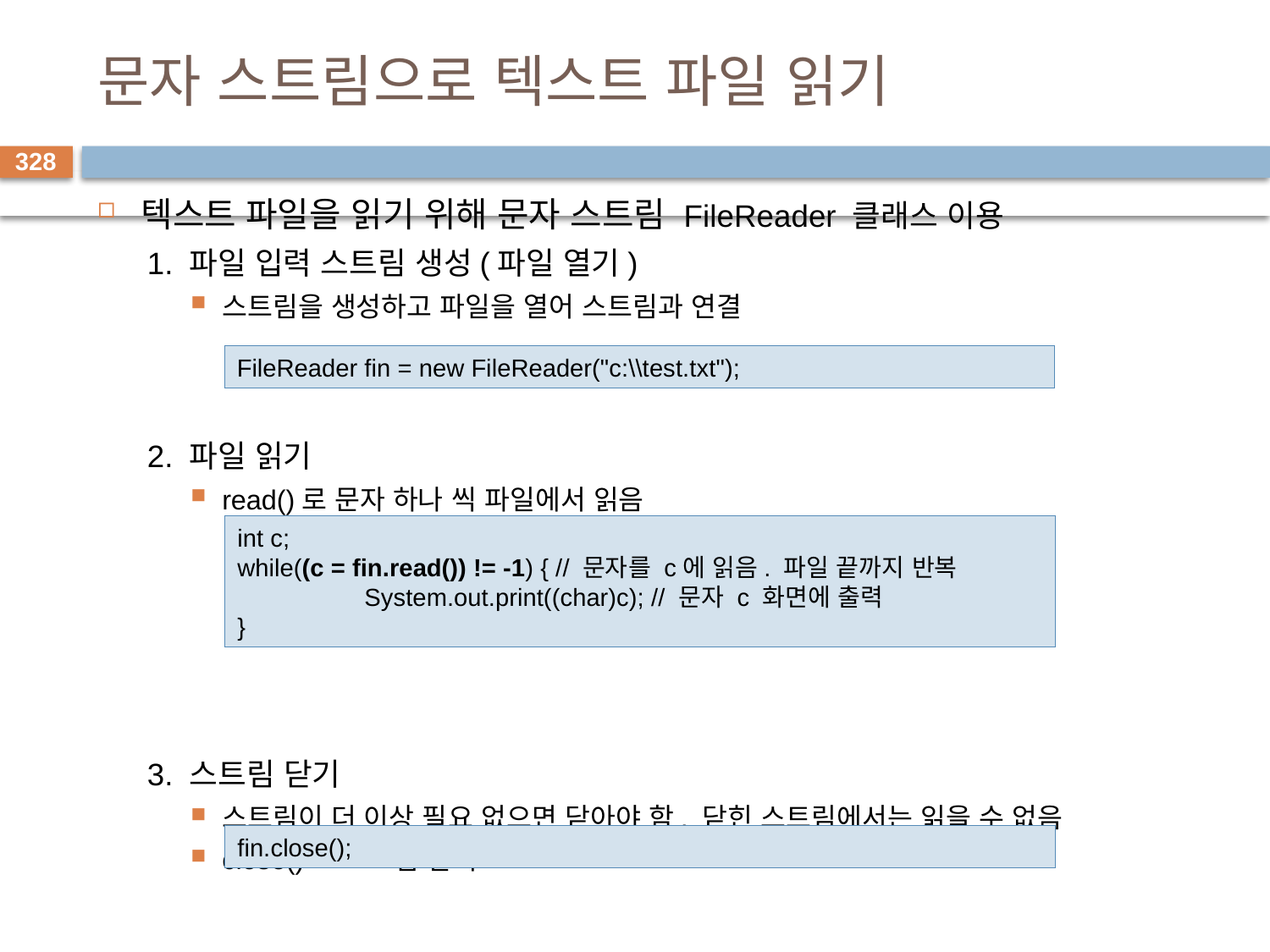

# 문자 스트림으로 텍스트 파일 읽기
328
텍스트 파일을 읽기 위해 문자 스트림 FileReader 클래스 이용
1. 파일 입력 스트림 생성(파일 열기)
스트림을 생성하고 파일을 열어 스트림과 연결

2. 파일 읽기
read()로 문자 하나 씩 파일에서 읽음

3. 스트림 닫기
스트림이 더 이상 필요 없으면 닫아야 함. 닫힌 스트림에서는 읽을 수 없음
close()로 스트림 닫기

FileReader fin = new FileReader("c:\\test.txt");
int c;
while((c = fin.read()) != -1) { // 문자를 c에 읽음. 파일 끝까지 반복
	System.out.print((char)c); // 문자 c 화면에 출력
}
fin.close();